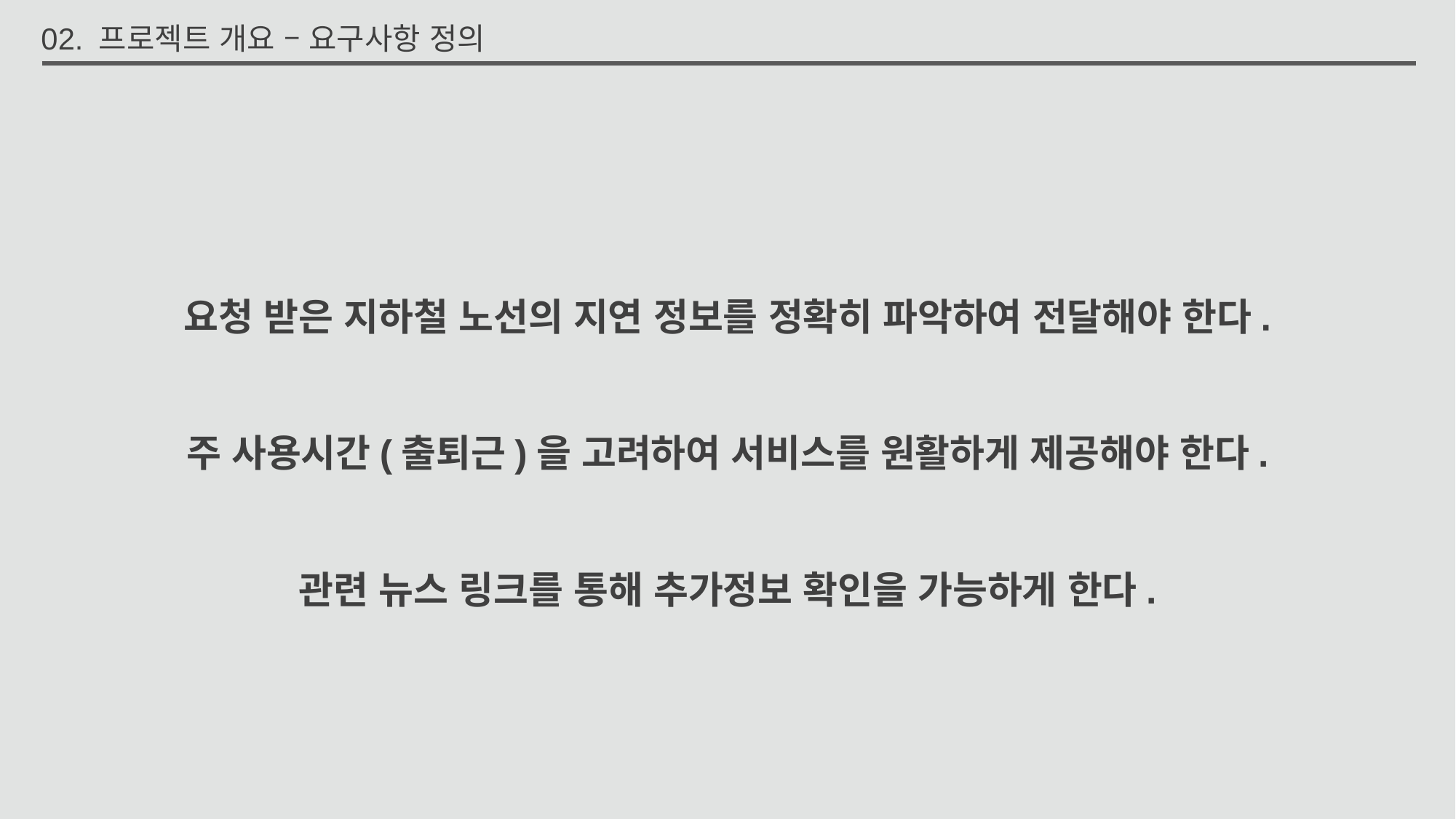

02. 프로젝트 개요 – 요구사항 정의
요청 받은 지하철 노선의 지연 정보를 정확히 파악하여 전달해야 한다.

주 사용시간(출퇴근)을 고려하여 서비스를 원활하게 제공해야 한다.

관련 뉴스 링크를 통해 추가정보 확인을 가능하게 한다.